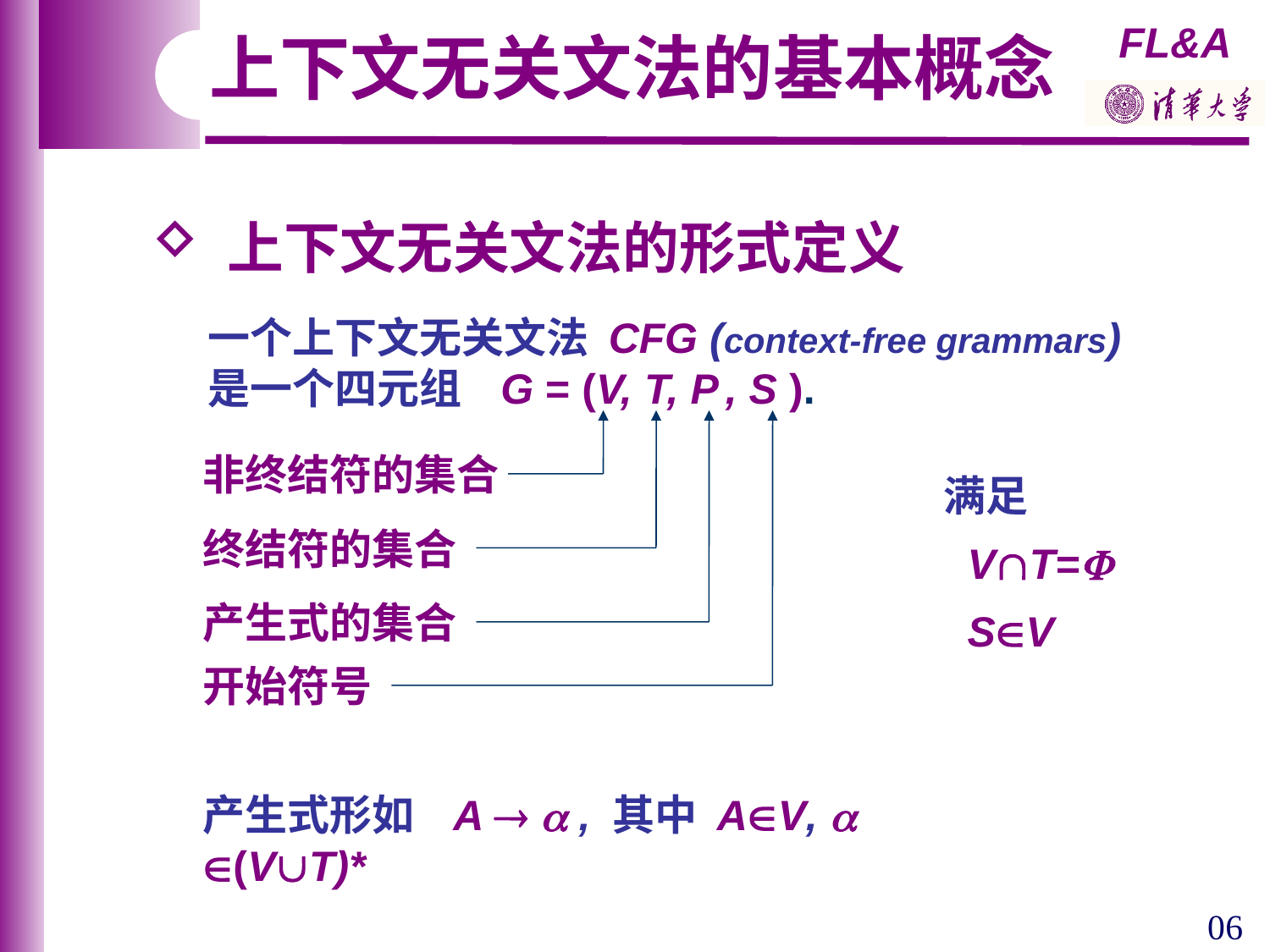

上下文无关文法的基本概念
 上下文无关文法的形式定义
     一个上下文无关文法 CFG (context-free grammars)
     是一个四元组   G = (V, T, P , S ).

非终结符的集合
满足

  V∩T=Φ

  S∈V
终结符的集合
产生式的集合
开始符号
产生式形如   A → α , 其中 A∈V, α ∈(V∪T)*
06